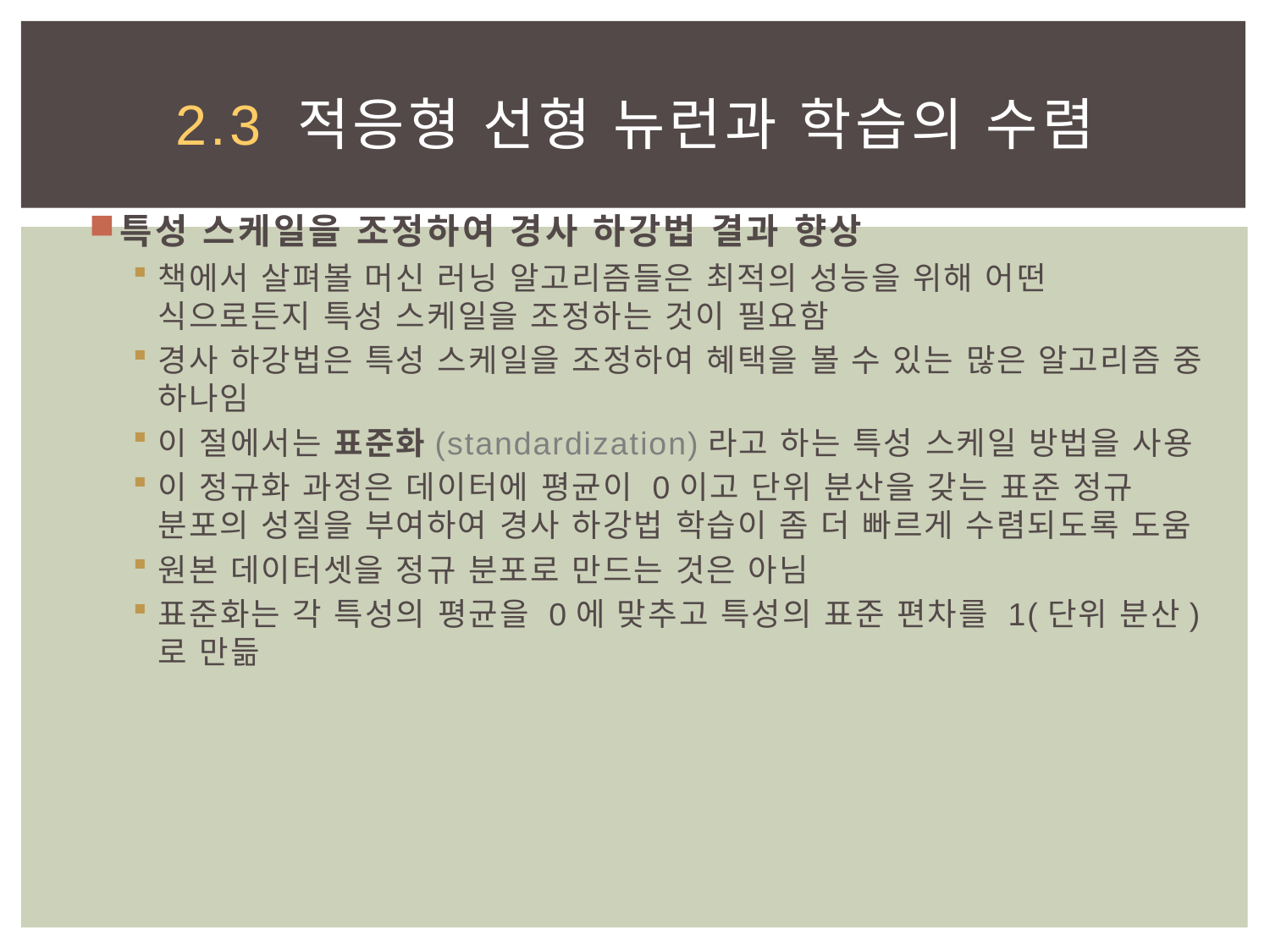

# 2.3 적응형 선형 뉴런과 학습의 수렴
특성 스케일을 조정하여 경사 하강법 결과 향상
책에서 살펴볼 머신 러닝 알고리즘들은 최적의 성능을 위해 어떤 식으로든지 특성 스케일을 조정하는 것이 필요함
경사 하강법은 특성 스케일을 조정하여 혜택을 볼 수 있는 많은 알고리즘 중 하나임
이 절에서는 표준화(standardization)라고 하는 특성 스케일 방법을 사용
이 정규화 과정은 데이터에 평균이 0이고 단위 분산을 갖는 표준 정규 분포의 성질을 부여하여 경사 하강법 학습이 좀 더 빠르게 수렴되도록 도움
원본 데이터셋을 정규 분포로 만드는 것은 아님
표준화는 각 특성의 평균을 0에 맞추고 특성의 표준 편차를 1(단위 분산)로 만듦